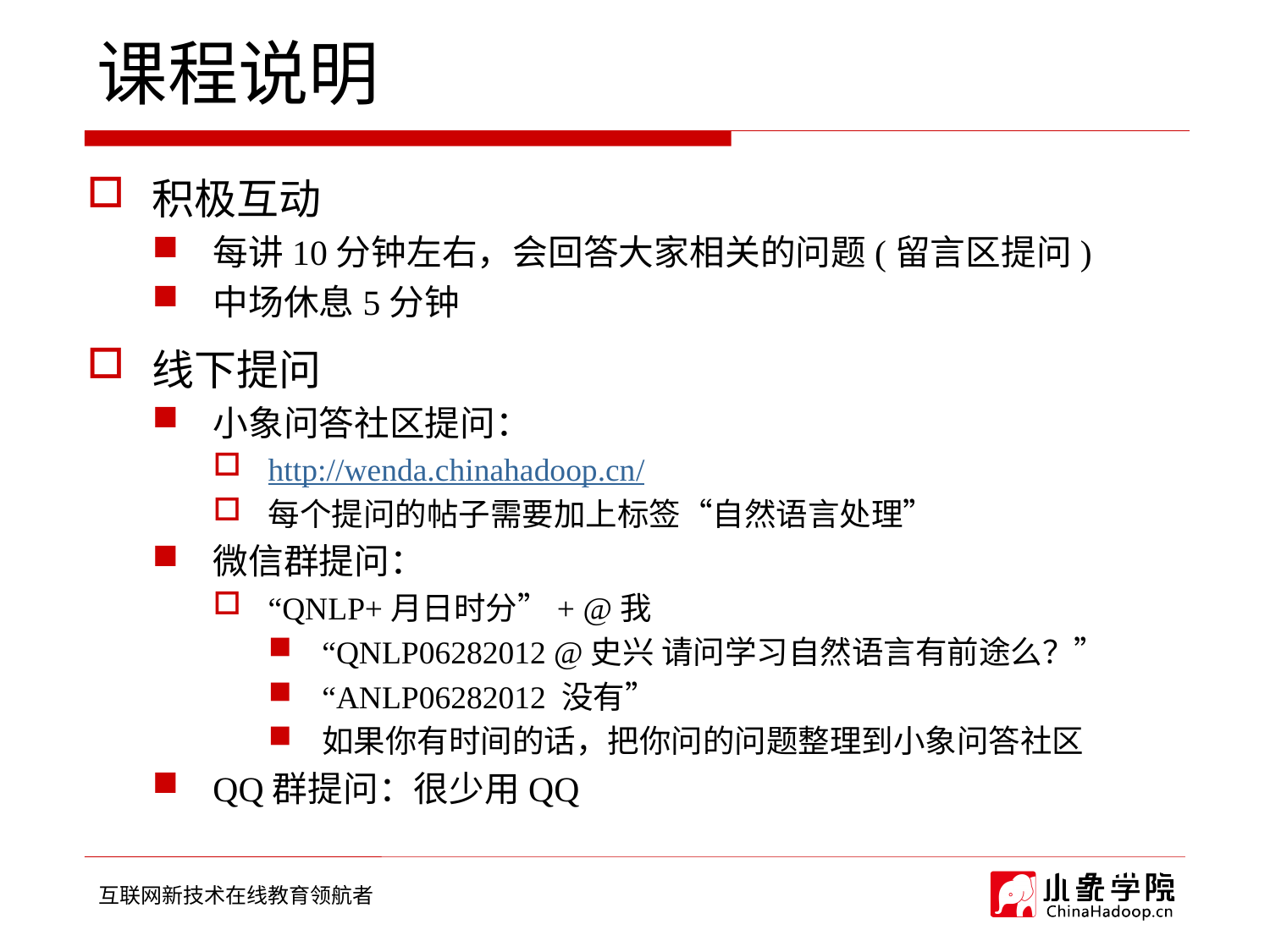

课程说明
积极互动
每讲10分钟左右，会回答大家相关的问题(留言区提问)
中场休息5分钟
线下提问
小象问答社区提问：
http://wenda.chinahadoop.cn/
每个提问的帖子需要加上标签“自然语言处理”
微信群提问：
“QNLP+月日时分”+ @我
“QNLP06282012 @史兴 请问学习自然语言有前途么？”
“ANLP06282012 没有”
如果你有时间的话，把你问的问题整理到小象问答社区
QQ群提问：很少用QQ